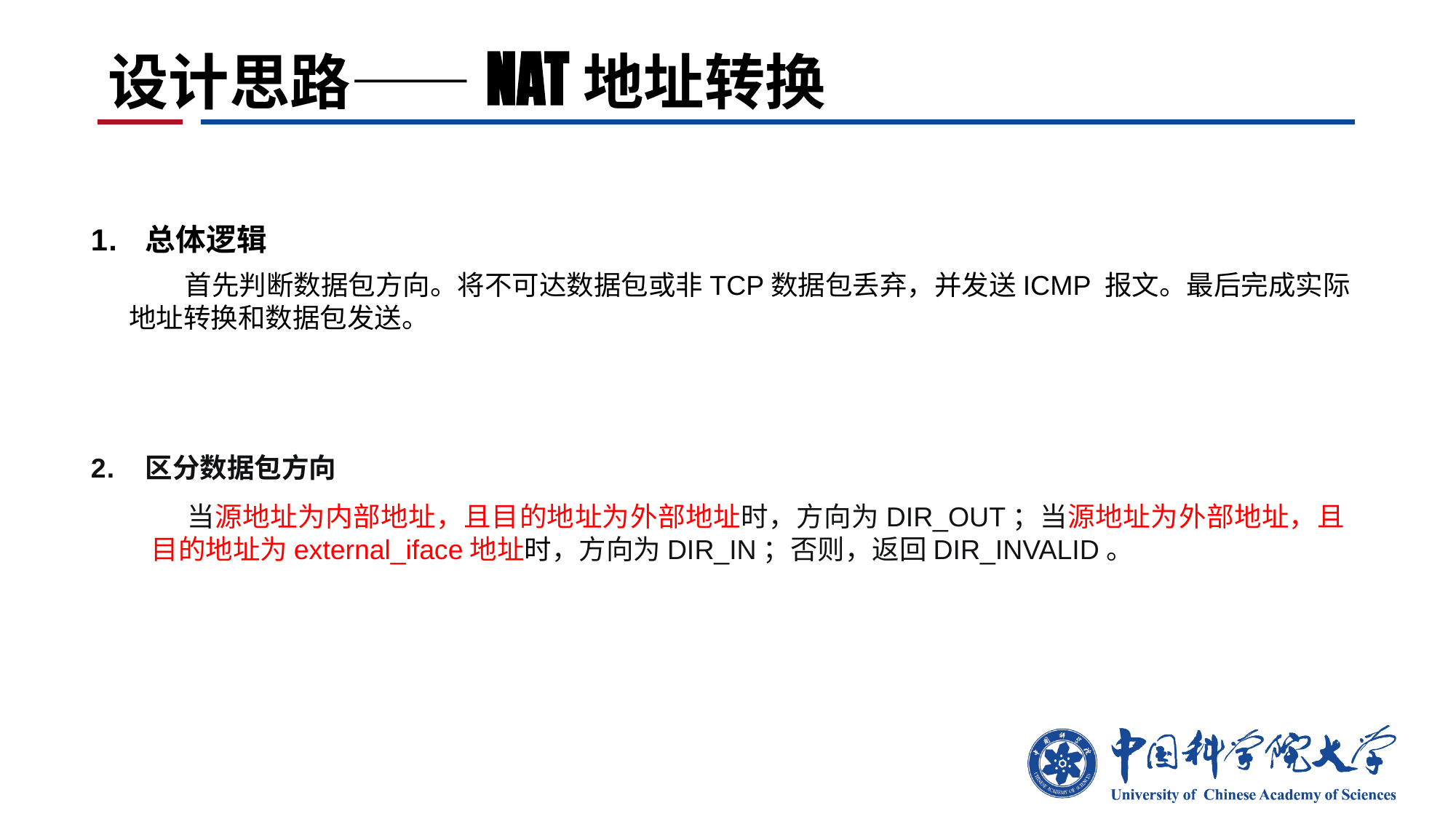

# 设计思路——NAT地址转换
总体逻辑
        首先判断数据包方向。将不可达数据包或非TCP数据包丢弃，并发送ICMP 报文。最后完成实际地址转换和数据包发送。
区分数据包方向
当源地址为内部地址，且目的地址为外部地址时，方向为DIR_OUT；当源地址为外部地址，且目的地址为external_iface地址时，方向为DIR_IN；否则，返回DIR_INVALID。